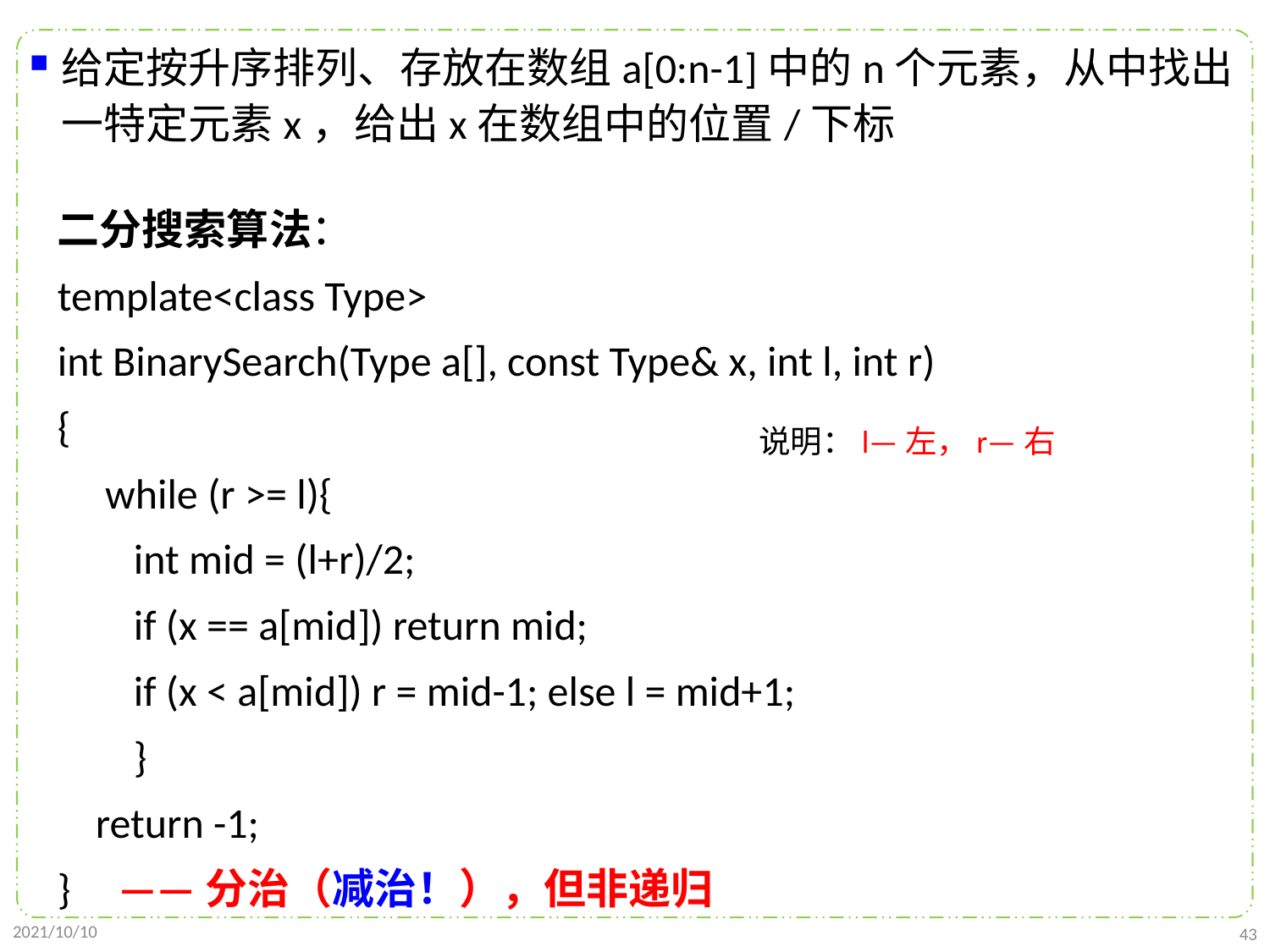

给定按升序排列、存放在数组a[0:n-1]中的n个元素，从中找出一特定元素x，给出x在数组中的位置/下标

二分搜索算法：
template<class Type>
int BinarySearch(Type a[], const Type& x, int l, int r)
{
     while (r >= l){
        int mid = (l+r)/2;
        if (x == a[mid]) return mid;
        if (x < a[mid]) r = mid-1; else l = mid+1;
        }
    return -1;
}     ——分治（减治！），但非递归
说明：l—左，r—右

2021/10/10
43